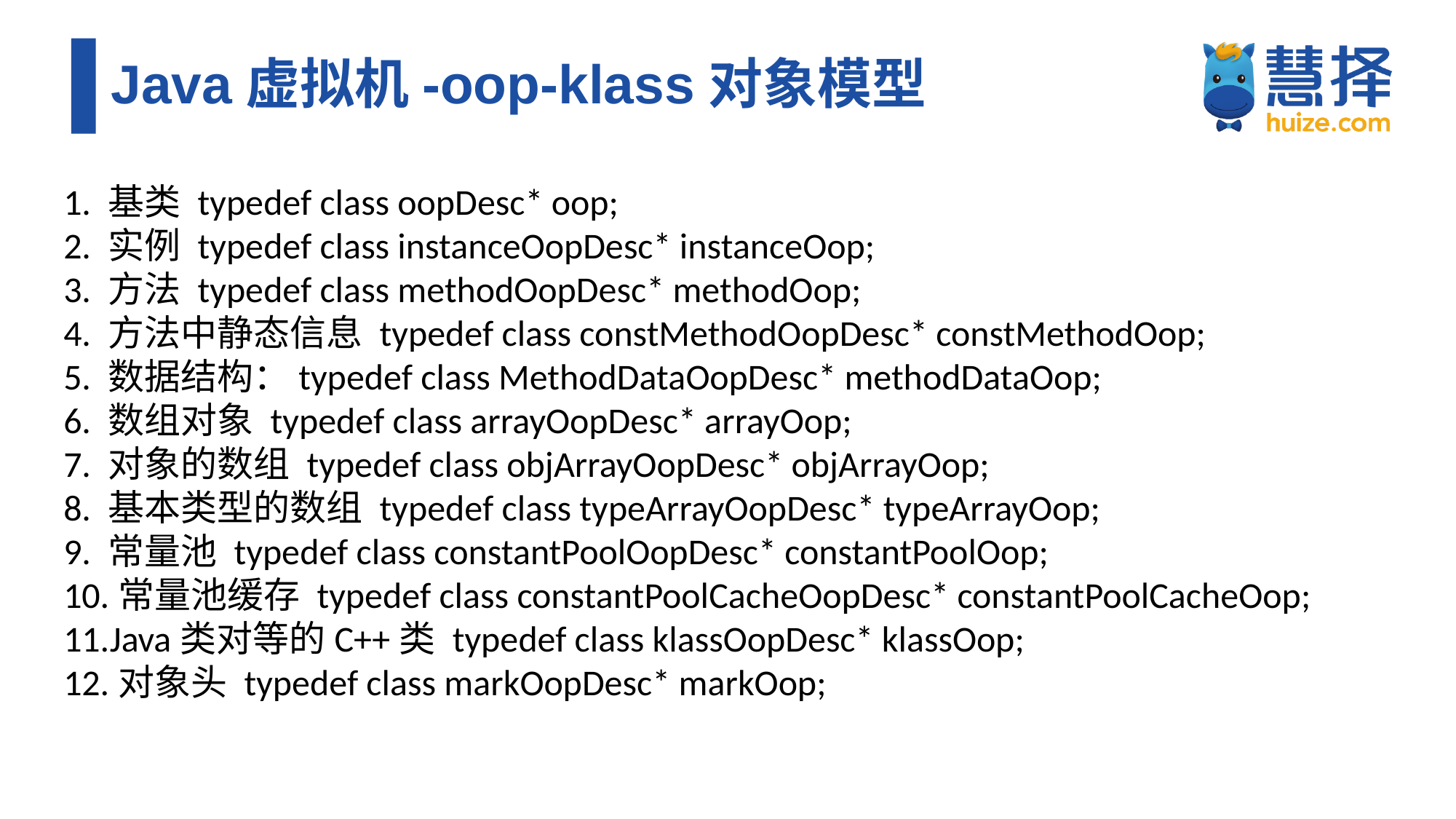

# Java虚拟机-oop-klass对象模型
1. 基类 typedef class oopDesc* oop;
2. 实例 typedef class instanceOopDesc* instanceOop;
3. 方法 typedef class methodOopDesc* methodOop;
4. 方法中静态信息 typedef class constMethodOopDesc* constMethodOop;
5. 数据结构：typedef class MethodDataOopDesc* methodDataOop;
6. 数组对象 typedef class arrayOopDesc* arrayOop;
7. 对象的数组 typedef class objArrayOopDesc* objArrayOop;
8. 基本类型的数组 typedef class typeArrayOopDesc* typeArrayOop;
9. 常量池 typedef class constantPoolOopDesc* constantPoolOop;
10.常量池缓存 typedef class constantPoolCacheOopDesc* constantPoolCacheOop;
11.Java类对等的C++类 typedef class klassOopDesc* klassOop;
12.对象头 typedef class markOopDesc* markOop;